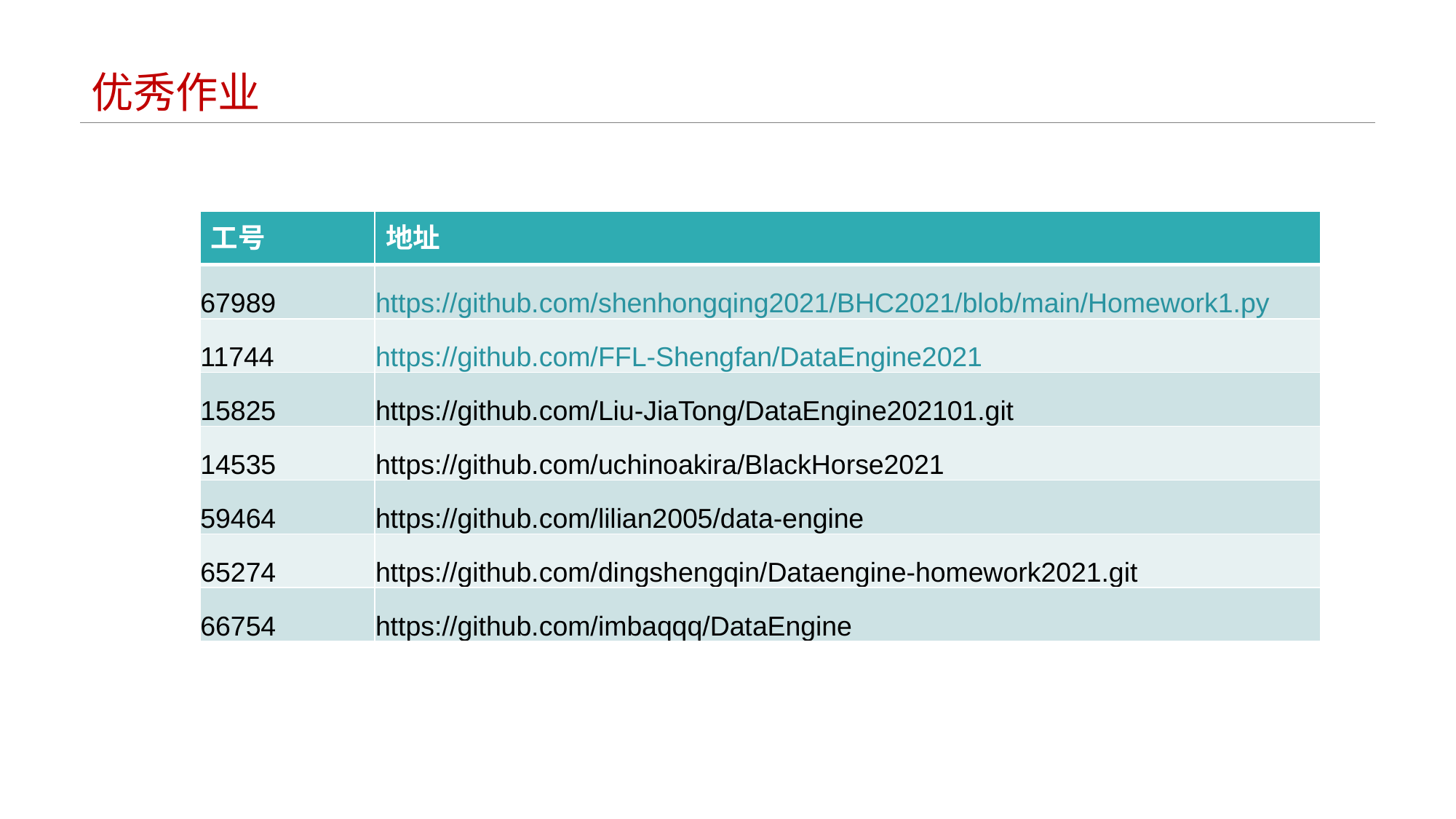

# 优秀作业
| 工号 | 地址 |
| --- | --- |
| 67989 | https://github.com/shenhongqing2021/BHC2021/blob/main/Homework1.py |
| 11744 | https://github.com/FFL-Shengfan/DataEngine2021 |
| 15825 | https://github.com/Liu-JiaTong/DataEngine202101.git |
| 14535 | https://github.com/uchinoakira/BlackHorse2021 |
| 59464 | https://github.com/lilian2005/data-engine |
| 65274 | https://github.com/dingshengqin/Dataengine-homework2021.git |
| 66754 | https://github.com/imbaqqq/DataEngine |